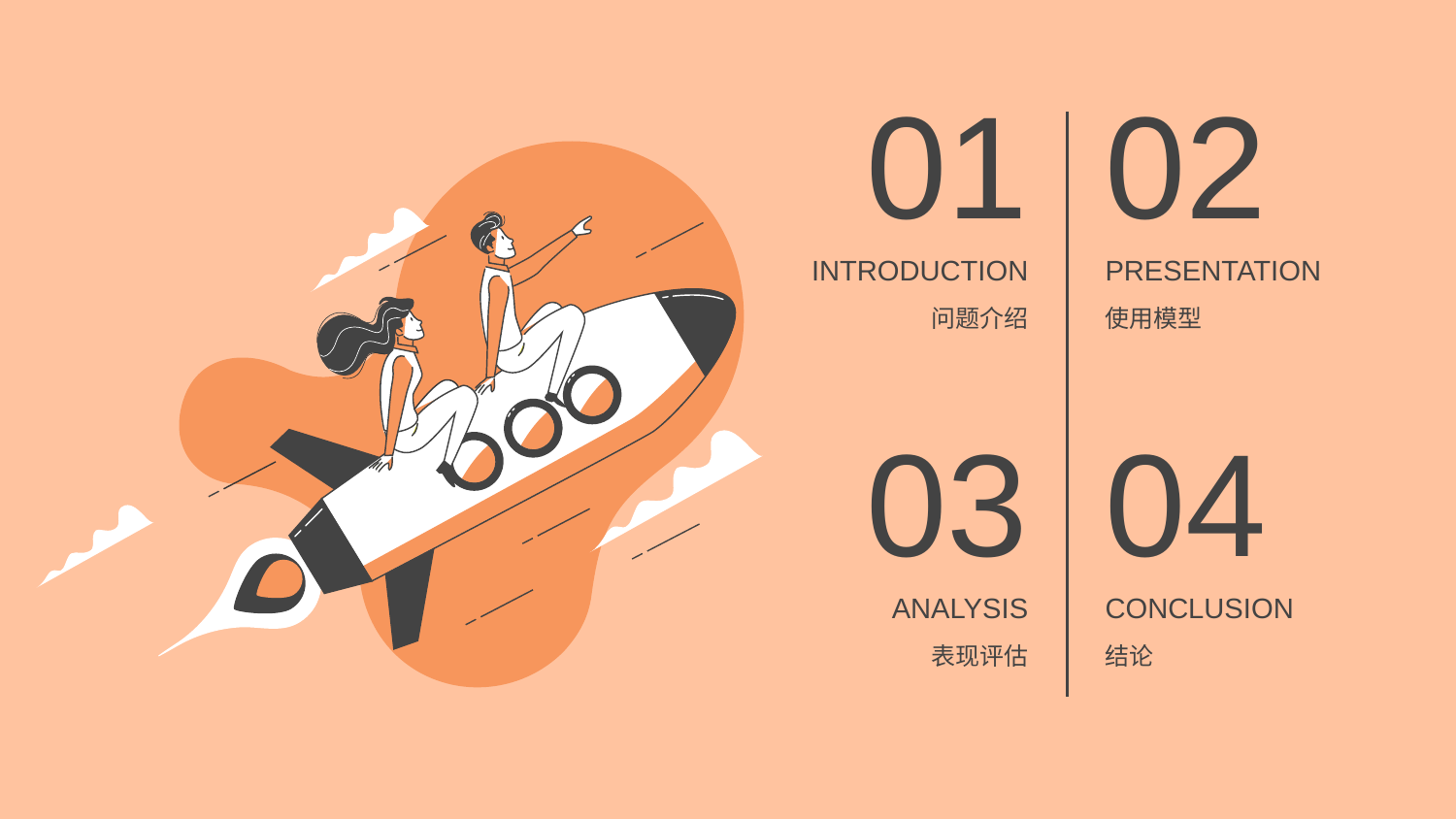

01
02
PRESENTATION
# INTRODUCTION
问题介绍
使用模型
03
04
ANALYSIS
CONCLUSION
表现评估
结论